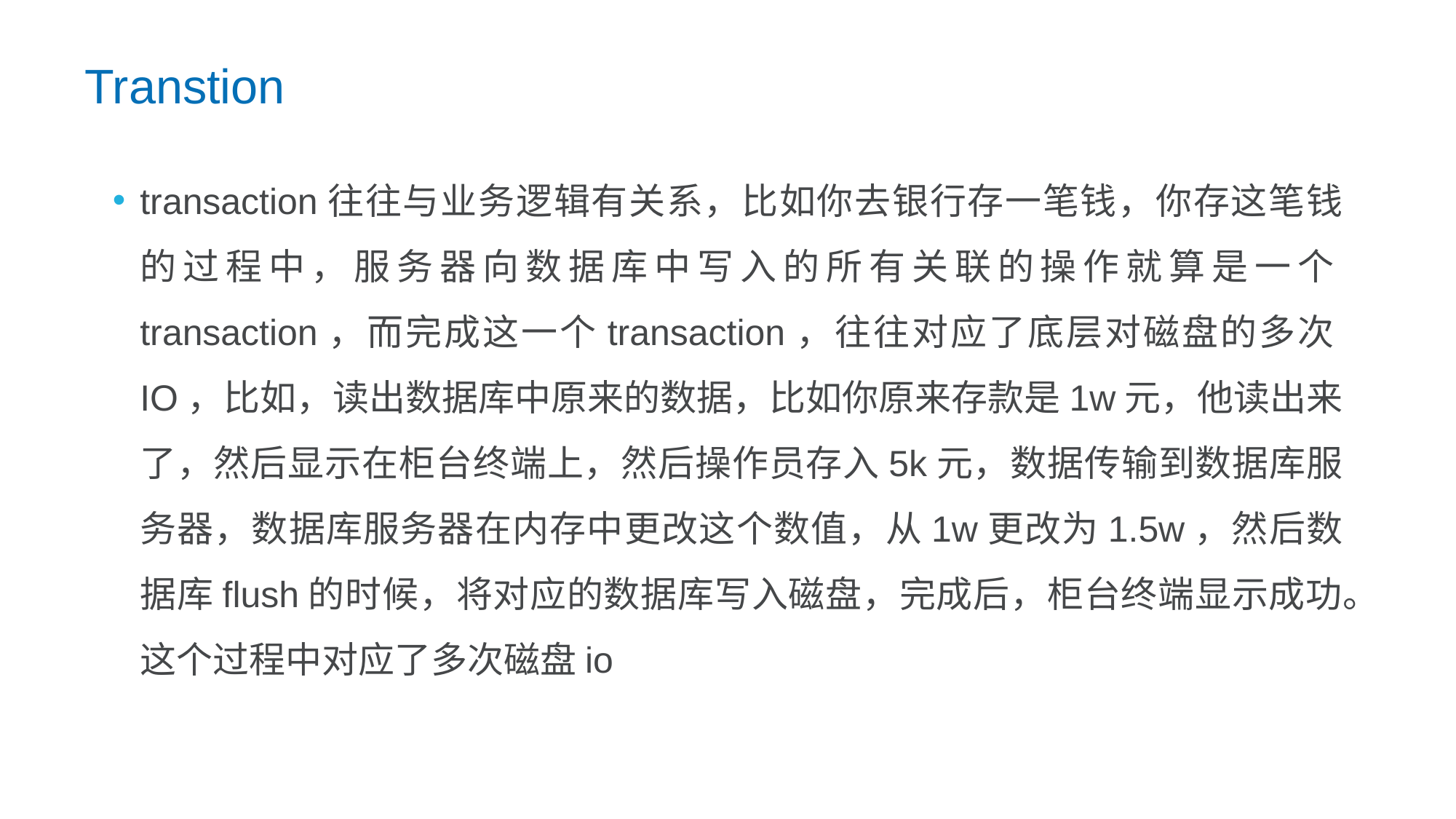

Transtion
transaction往往与业务逻辑有关系，比如你去银行存一笔钱，你存这笔钱的过程中，服务器向数据库中写入的所有关联的操作就算是一个transaction，而完成这一个transaction，往往对应了底层对磁盘的多次IO，比如，读出数据库中原来的数据，比如你原来存款是1w元，他读出来了，然后显示在柜台终端上，然后操作员存入5k元，数据传输到数据库服务器，数据库服务器在内存中更改这个数值，从1w更改为1.5w，然后数据库flush的时候，将对应的数据库写入磁盘，完成后，柜台终端显示成功。这个过程中对应了多次磁盘io